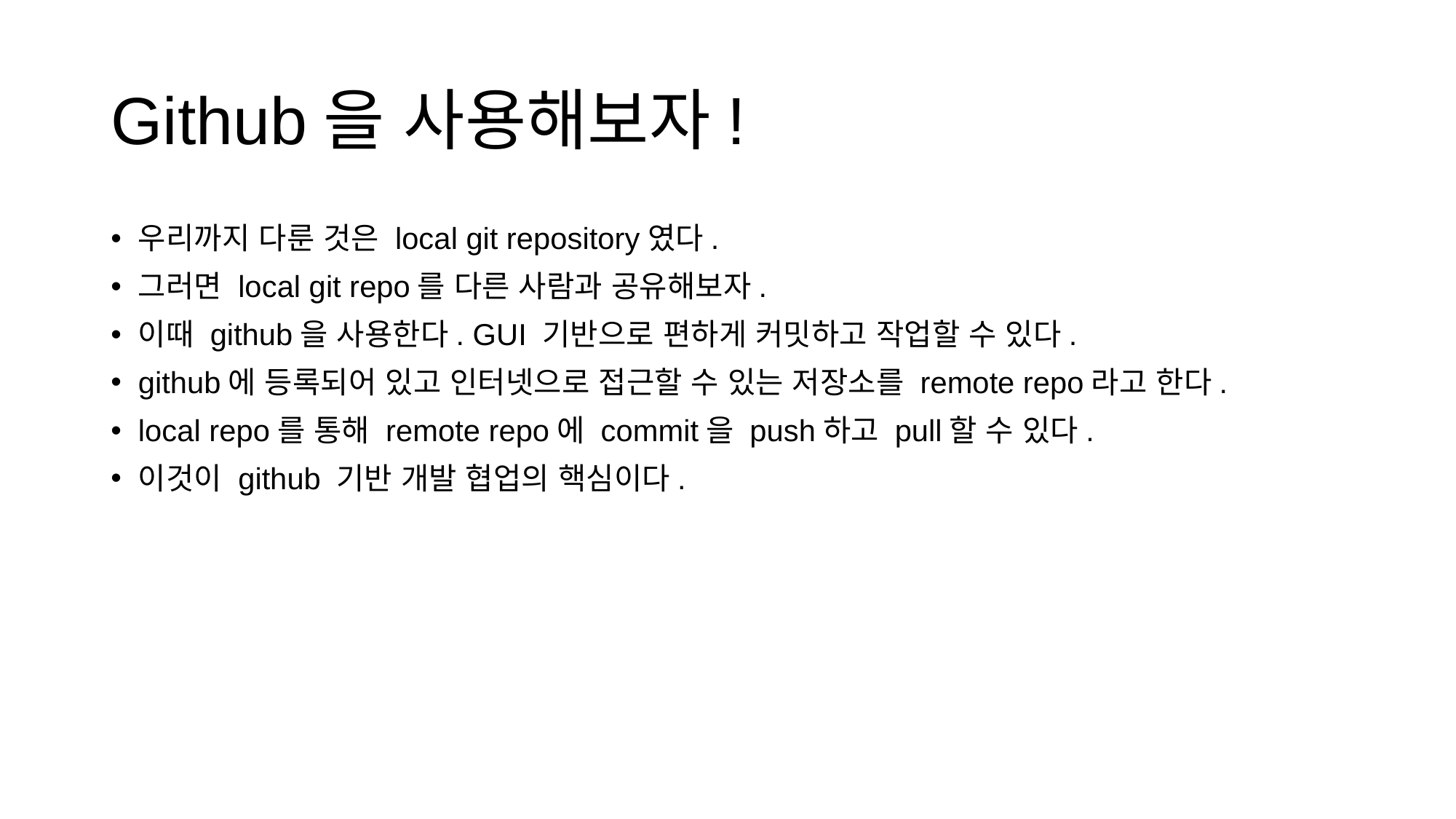

# Github을 사용해보자!
우리까지 다룬 것은 local git repository였다.
그러면 local git repo를 다른 사람과 공유해보자.
이때 github을 사용한다. GUI 기반으로 편하게 커밋하고 작업할 수 있다.
github에 등록되어 있고 인터넷으로 접근할 수 있는 저장소를 remote repo라고 한다.
local repo를 통해 remote repo에 commit을 push하고 pull할 수 있다.
이것이 github 기반 개발 협업의 핵심이다.